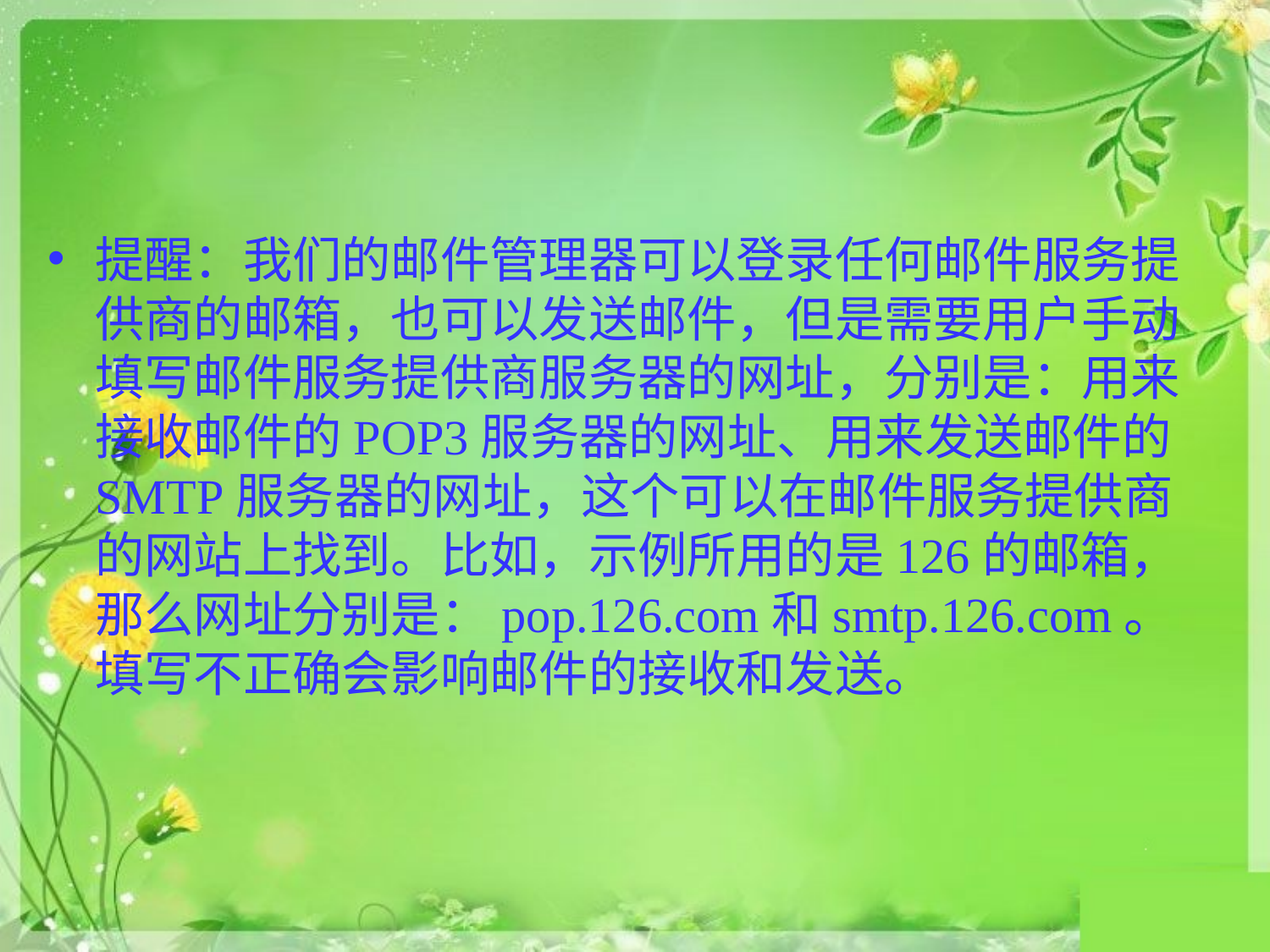

#
提醒：我们的邮件管理器可以登录任何邮件服务提供商的邮箱，也可以发送邮件，但是需要用户手动填写邮件服务提供商服务器的网址，分别是：用来接收邮件的POP3服务器的网址、用来发送邮件的SMTP服务器的网址，这个可以在邮件服务提供商的网站上找到。比如，示例所用的是126的邮箱，那么网址分别是：pop.126.com和smtp.126.com。填写不正确会影响邮件的接收和发送。